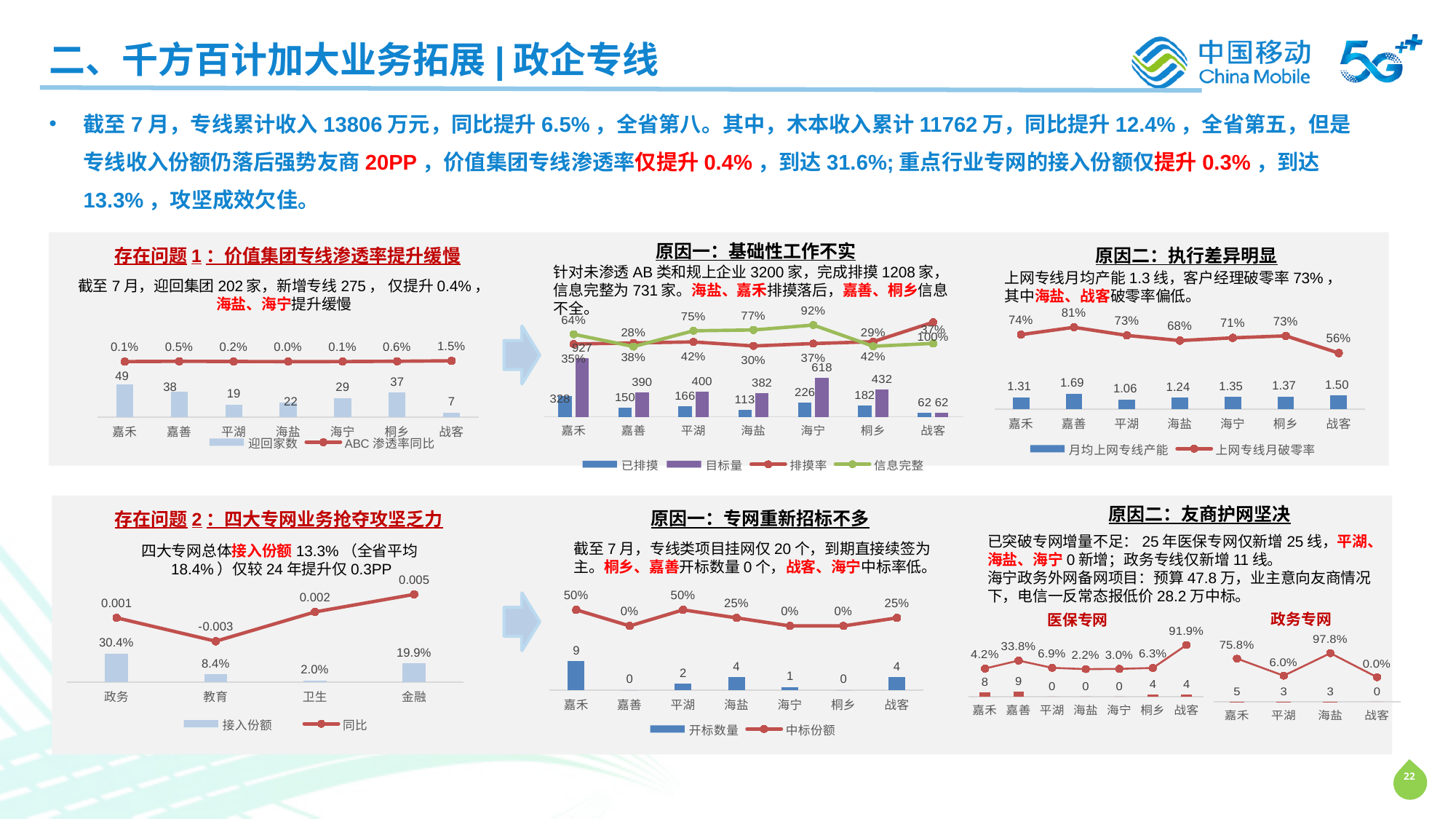

二、千方百计加大业务拓展|政企专线
截至7月，专线累计收入13806万元，同比提升6.5%，全省第八。其中，木本收入累计11762万，同比提升12.4%，全省第五，但是专线收入份额仍落后强势友商20PP，价值集团专线渗透率仅提升0.4%，到达31.6%;重点行业专网的接入份额仅提升0.3%，到达13.3%，攻坚成效欠佳。
原因一：基础性工作不实

存在问题1：价值集团专线渗透率提升缓慢
原因二：执行差异明显
针对未渗透AB类和规上企业3200家，完成排摸1208家，信息完整为731家。海盐、嘉禾排摸落后，嘉善、桐乡信息不全。
上网专线月均产能1.3线，客户经理破零率73%，其中海盐、战客破零率偏低。
截至7月，迎回集团202家，新增专线275， 仅提升0.4%，
海盐、海宁提升缓慢

### Chart

| Category | 月均上网专线产能 | 上网专线月破零率 |
|---|---|---|
| 嘉禾 | 1.30601092896175 | 0.737704918032787 |
| 嘉善 | 1.69117647058824 | 0.81 |
| 平湖 | 1.06306306306306 | 0.72972972972973 |
| 海盐 | 1.24404761904762 | 0.678571428571429 |
| 海宁 | 1.35294117647059 | 0.705882352941177 |
| 桐乡 | 1.37254901960784 | 0.725490196078431 |
| 战客 | 1.5 | 0.555555555555556 |

### Chart

| Category | 已排摸 | 目标量 | 排摸率 | 信息完整 |
|---|---|---|---|---|
| 嘉禾 | 328.0 | 927.0 | 0.353829557713053 | 0.643292682926829 |
| 嘉善 | 150.0 | 390.0 | 0.384190231362468 | 0.276923076923077 |
| 平湖 | 166.0 | 400.0 | 0.415 | 0.746987951807229 |
| 海盐 | 113.0 | 382.0 | 0.295811518324607 | 0.769911504424779 |
| 海宁 | 226.0 | 618.0 | 0.366288492706645 | 0.915929203539823 |
| 桐乡 | 182.0 | 432.0 | 0.421296296296296 | 0.285714285714286 |
| 战客 | 62.0 | 62.0 | 1.0 | 0.370967741935484 |

### Chart

| Category | 迎回家数 | ABC渗透率同比 |
|---|---|---|
| 嘉禾 | 49.0 | 0.001 |
| 嘉善 | 38.0 | 0.005 |
| 平湖 | 19.0 | 0.002 |
| 海盐 | 22.0 | 0.0 |
| 海宁 | 29.0 | 0.0005 |
| 桐乡 | 37.0 | 0.0057 |
| 战客 | 7.0 | 0.0146 |
原因二：友商护网坚决

原因一：专网重新招标不多
存在问题2：四大专网业务抢夺攻坚乏力
已突破专网增量不足：25年医保专网仅新增25线，平湖、海盐、海宁0新增；政务专线仅新增11线。
海宁政务外网备网项目：预算47.8万，业主意向友商情况下，电信一反常态报低价28.2万中标。
截至7月，专线类项目挂网仅20个，到期直接续签为主。桐乡、嘉善开标数量0个，战客、海宁中标率低。
四大专网总体接入份额13.3%（全省平均18.4%）仅较24年提升仅0.3PP

### Chart

| Category | 接入份额 | 同比 |
|---|---|---|
| 政务 | 0.304 | 0.001 |
| 教育 | 0.084 | -0.003 |
| 卫生 | 0.02 | 0.002 |
| 金融 | 0.199 | 0.005 |

### Chart

| Category | 开标数量 | 中标份额 |
|---|---|---|
| 嘉禾 | 9.0 | 0.5 |
| 嘉善 | 0.0 | 0.0 |
| 平湖 | 2.0 | 0.5 |
| 海盐 | 4.0 | 0.25 |
| 海宁 | 1.0 | 0.0 |
| 桐乡 | 0.0 | 0.0 |
| 战客 | 4.0 | 0.25 |
政务专网
医保专网

### Chart

| Category | 25年新增条数 | 渗透率 |
|---|---|---|
| 嘉禾 | 8.0 | 0.0419672131147541 |
| 嘉善 | 9.0 | 0.338414634146341 |
| 平湖 | 0.0 | 0.0685185185185185 |
| 海盐 | 0.0 | 0.0220264317180617 |
| 海宁 | 0.0 | 0.0299465240641711 |
| 桐乡 | 4.0 | 0.063449508489723 |
| 战客 | 4.0 | 0.919191919191919 |

### Chart

| Category | 25年新增条数 | 渗透率 |
|---|---|---|
| 嘉禾 | 5.0 | 0.757719714964371 |
| 平湖 | 3.0 | 0.0597826086956522 |
| 海盐 | 3.0 | 0.978021978021978 |
| 战客 | 0.0 | 0.0 |